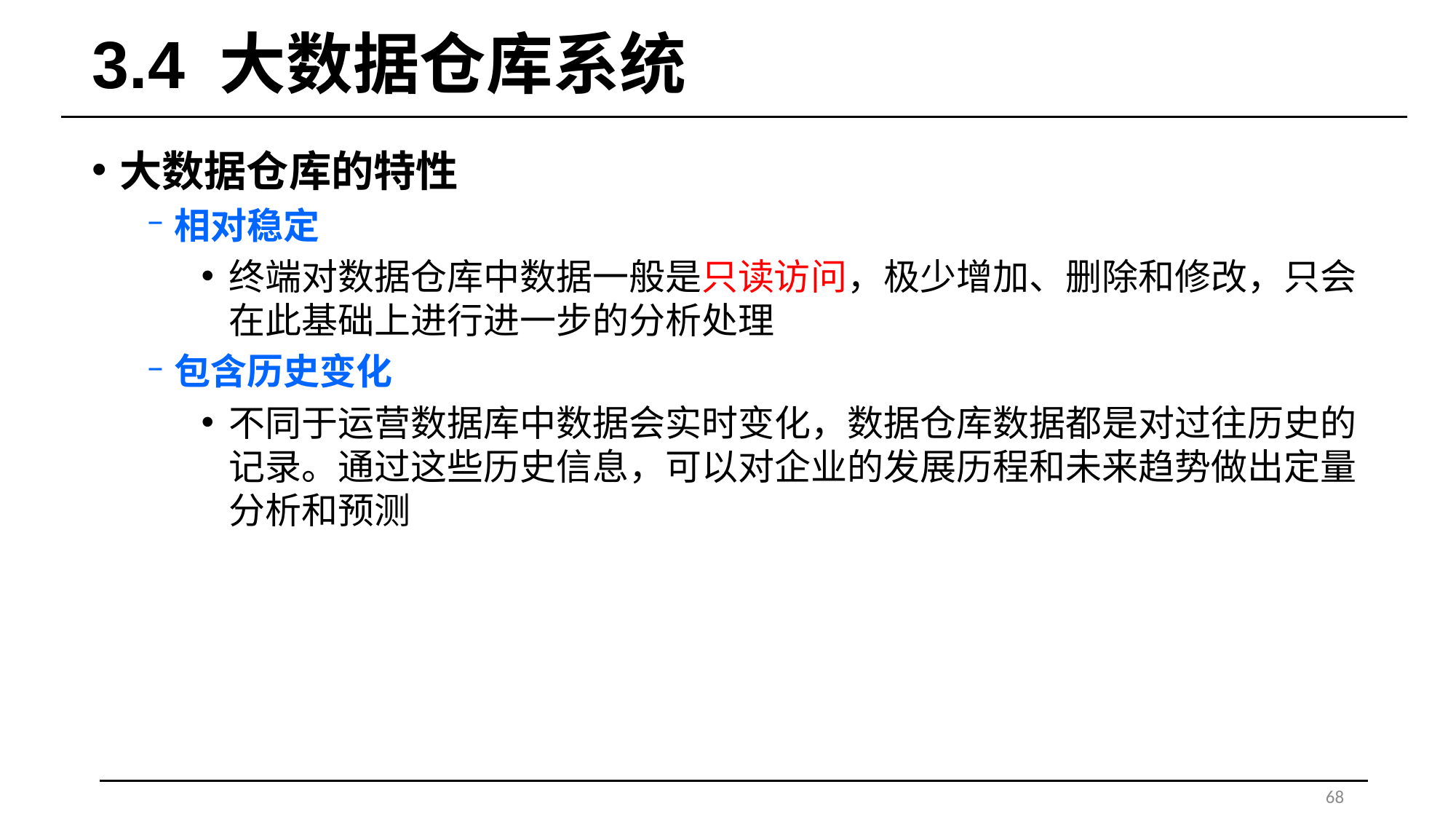

# 3.4 大数据仓库系统
大数据仓库的特性
相对稳定
终端对数据仓库中数据一般是只读访问，极少增加、删除和修改，只会在此基础上进行进一步的分析处理
包含历史变化
不同于运营数据库中数据会实时变化，数据仓库数据都是对过往历史的记录。通过这些历史信息，可以对企业的发展历程和未来趋势做出定量分析和预测
68